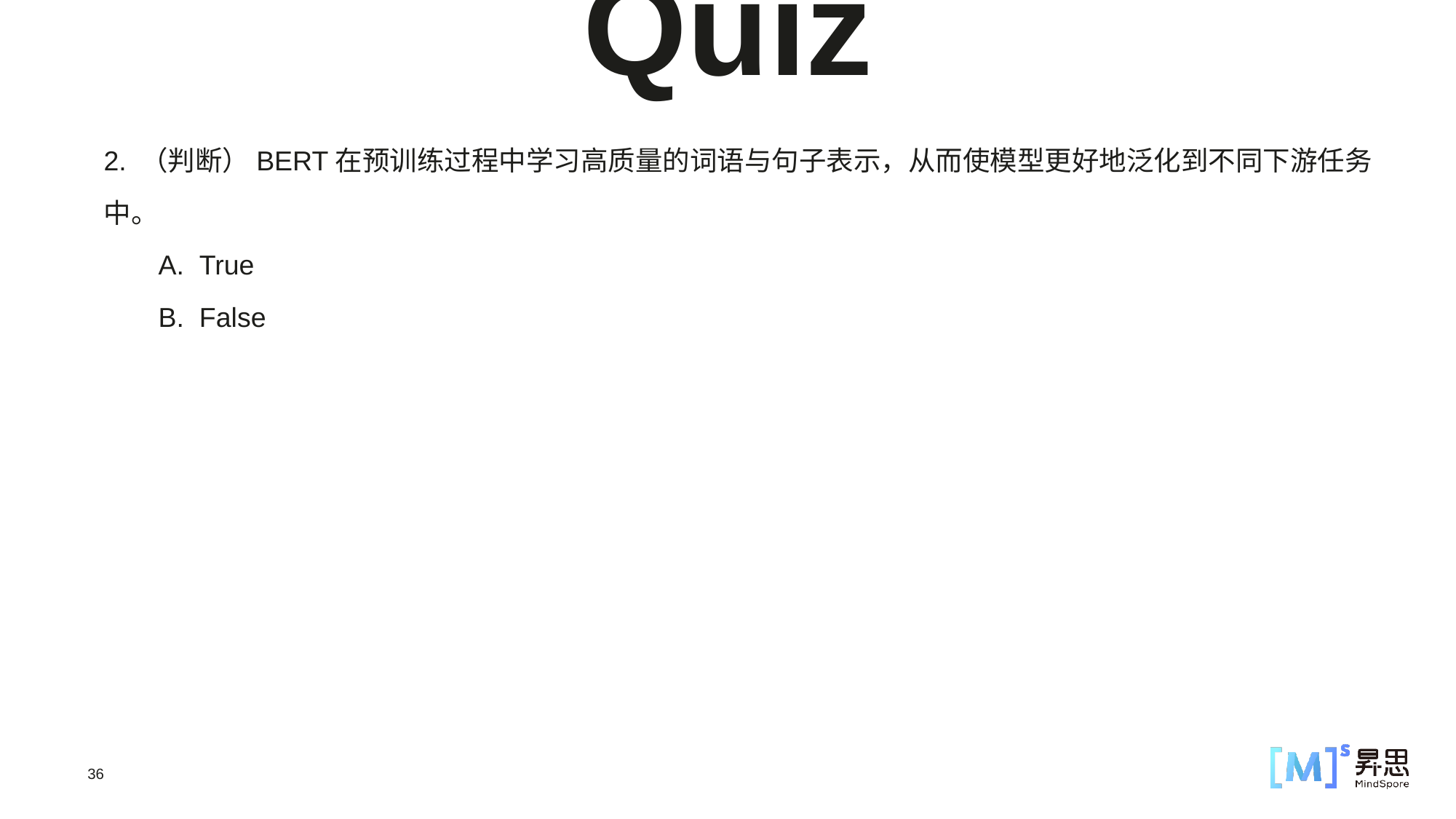

Quiz
2. （判断）BERT在预训练过程中学习高质量的词语与句子表示，从而使模型更好地泛化到不同下游任务中。
True
False